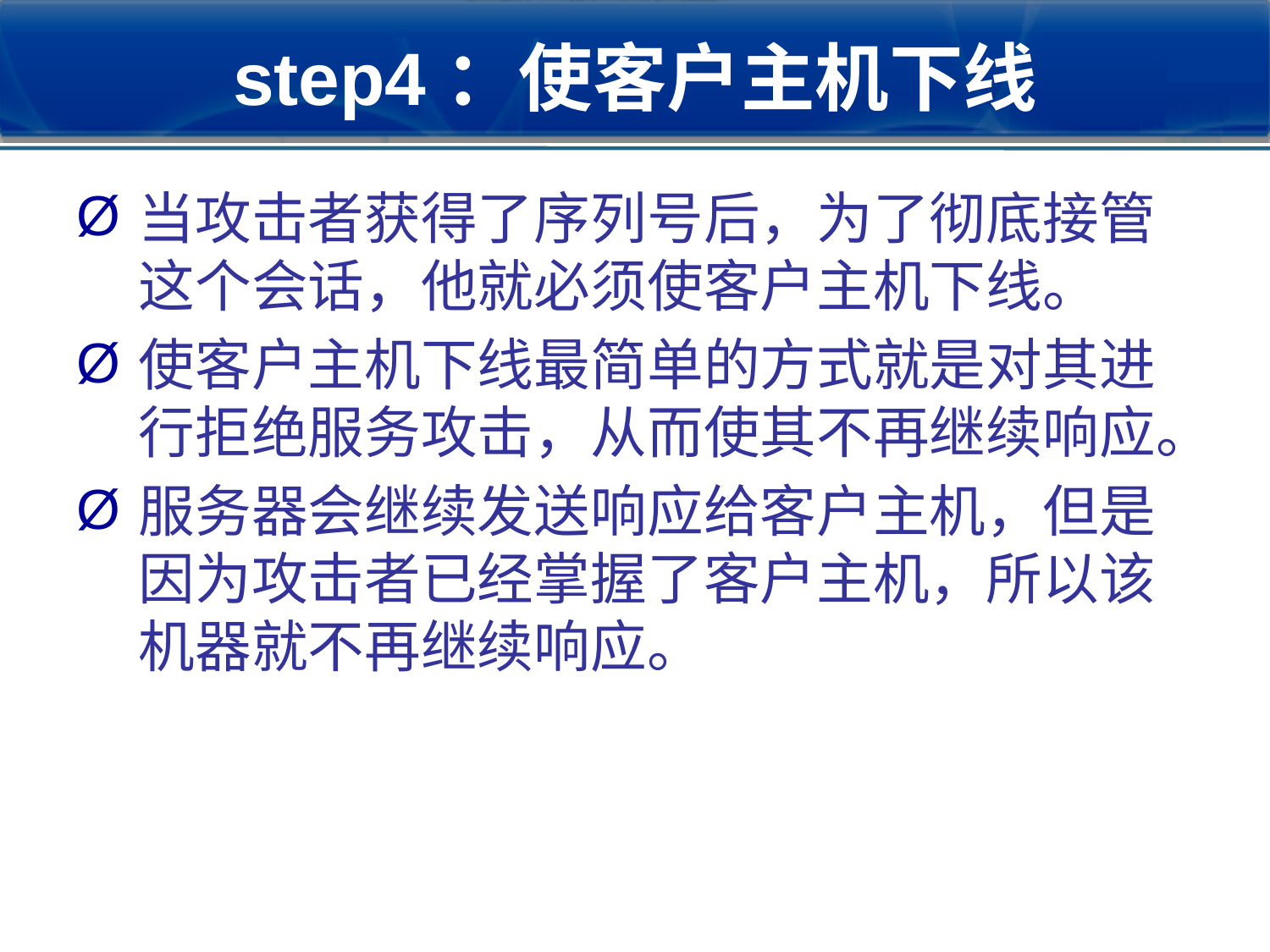

2018/3/9
网络入侵与防范讲义
56
# step4：使客户主机下线
当攻击者获得了序列号后，为了彻底接管这个会话，他就必须使客户主机下线。
使客户主机下线最简单的方式就是对其进行拒绝服务攻击，从而使其不再继续响应。
服务器会继续发送响应给客户主机，但是因为攻击者已经掌握了客户主机，所以该机器就不再继续响应。